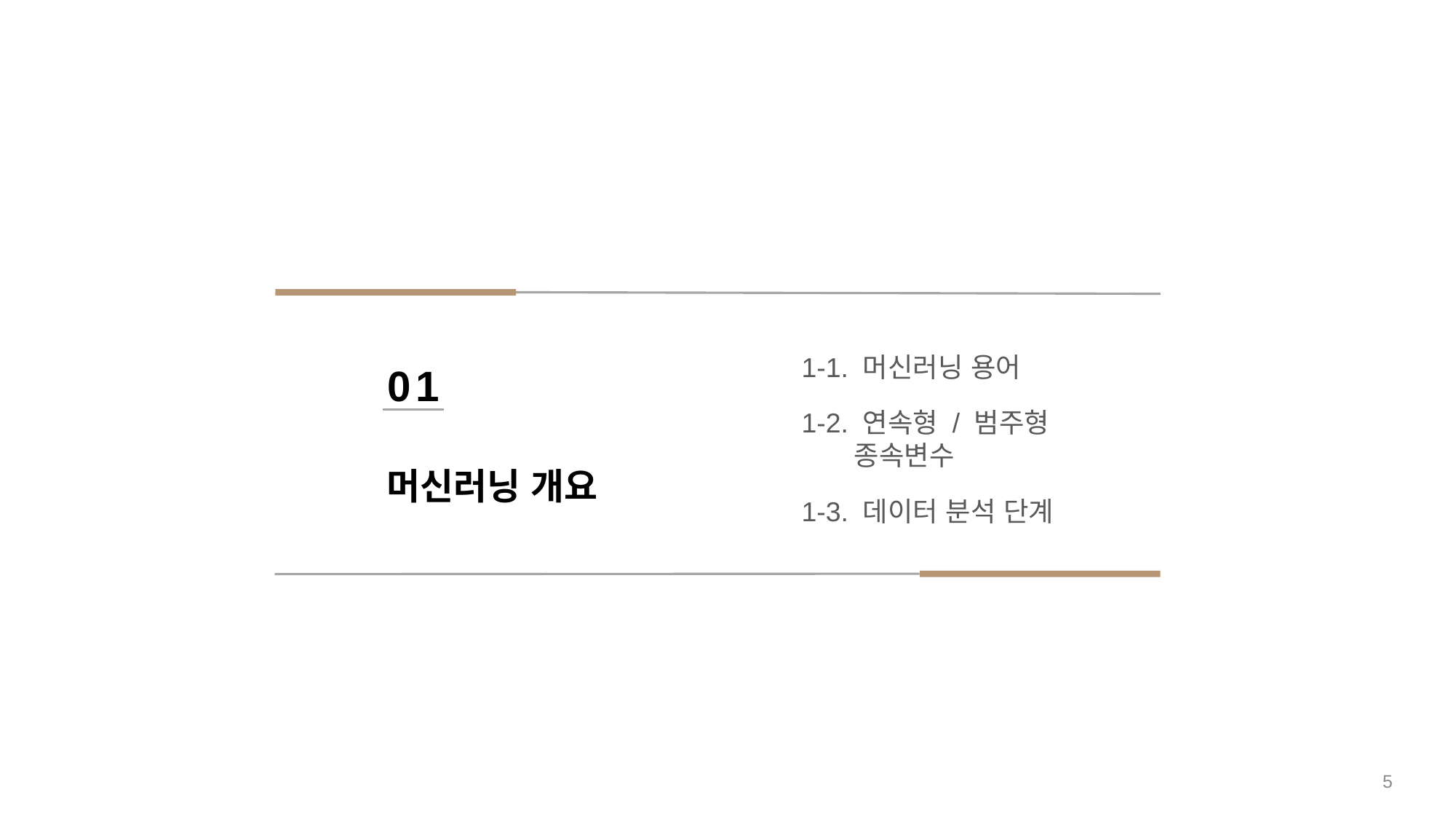

1-1. 머신러닝 용어
1-2. 연속형 / 범주형
      종속변수
1-3. 데이터 분석 단계
01
머신러닝 개요

5